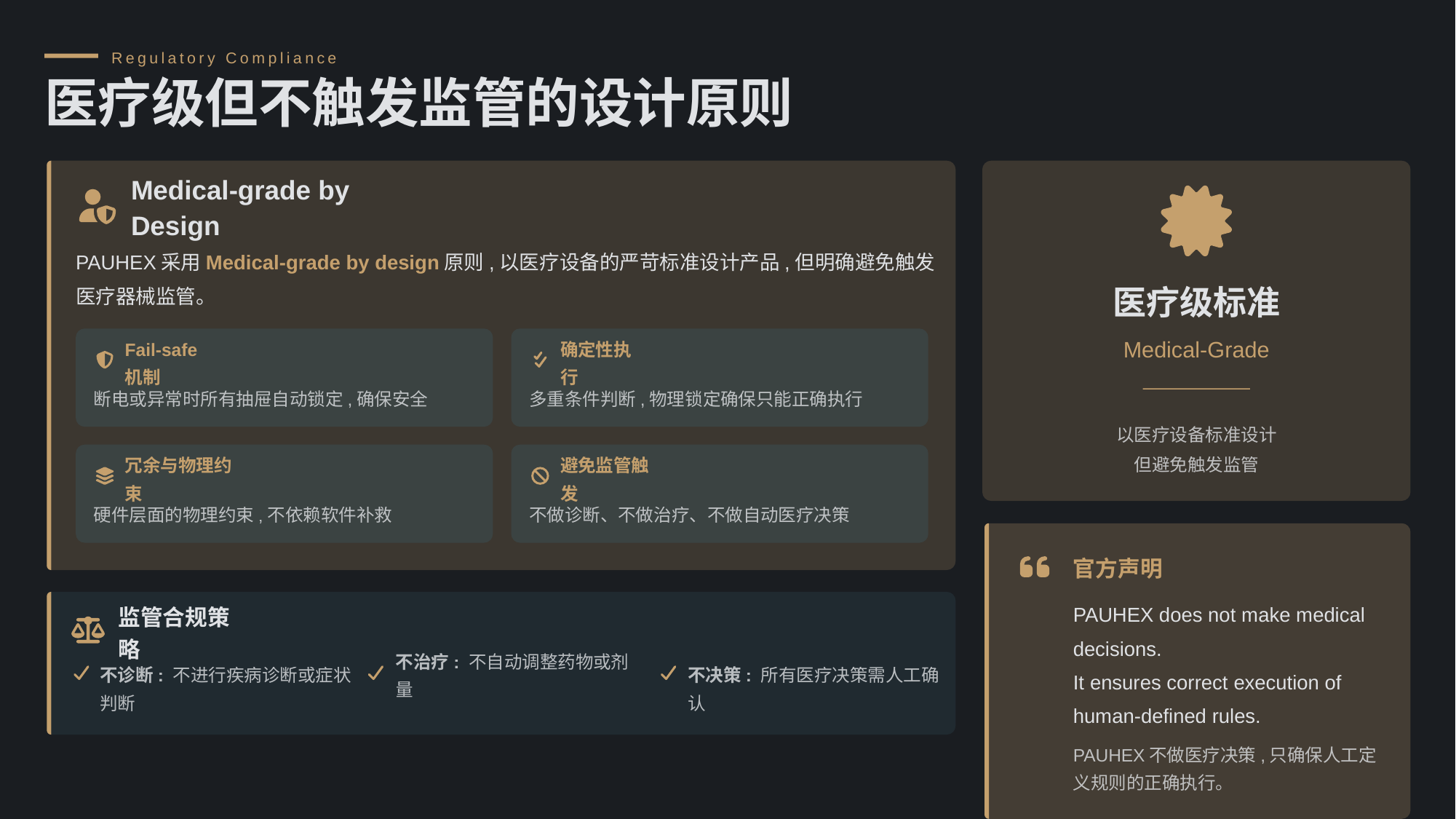

Regulatory Compliance

医疗级但不触发监管的设计原则

Medical-grade by Design

PAUHEX采用Medical-grade by design原则,以医疗设备的严苛标准设计产品,但明确避免触发医疗器械监管。
医疗级标准

Medical-Grade
Fail-safe机制
确定性执行

断电或异常时所有抽屉自动锁定,确保安全
多重条件判断,物理锁定确保只能正确执行

以医疗设备标准设计
但避免触发监管

冗余与物理约束
避免监管触发

硬件层面的物理约束,不依赖软件补救
不做诊断、不做治疗、不做自动医疗决策

官方声明

PAUHEX does not make medical decisions.
It ensures correct execution of human-defined rules.
监管合规策略

不诊断: 不进行疾病诊断或症状判断
不治疗: 不自动调整药物或剂量
不决策: 所有医疗决策需人工确认

PAUHEX不做医疗决策,只确保人工定义规则的正确执行。